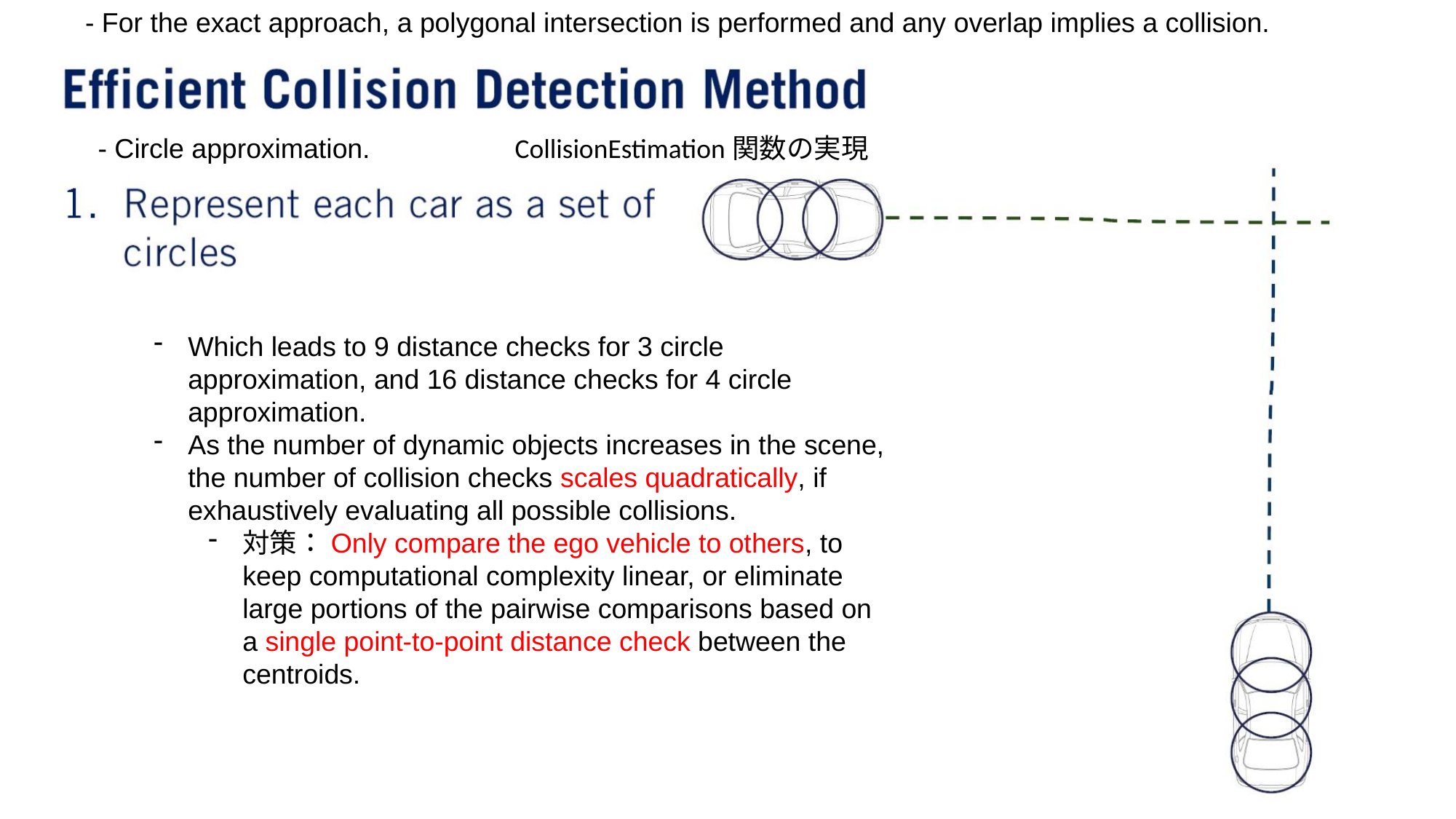

- For the exact approach, a polygonal intersection is performed and any overlap implies a collision.
- Circle approximation.
CollisionEstimation関数の実現
Which leads to 9 distance checks for 3 circle approximation, and 16 distance checks for 4 circle approximation.
As the number of dynamic objects increases in the scene, the number of collision checks scales quadratically, if exhaustively evaluating all possible collisions.
対策：Only compare the ego vehicle to others, to keep computational complexity linear, or eliminate large portions of the pairwise comparisons based on a single point-to-point distance check between the centroids.